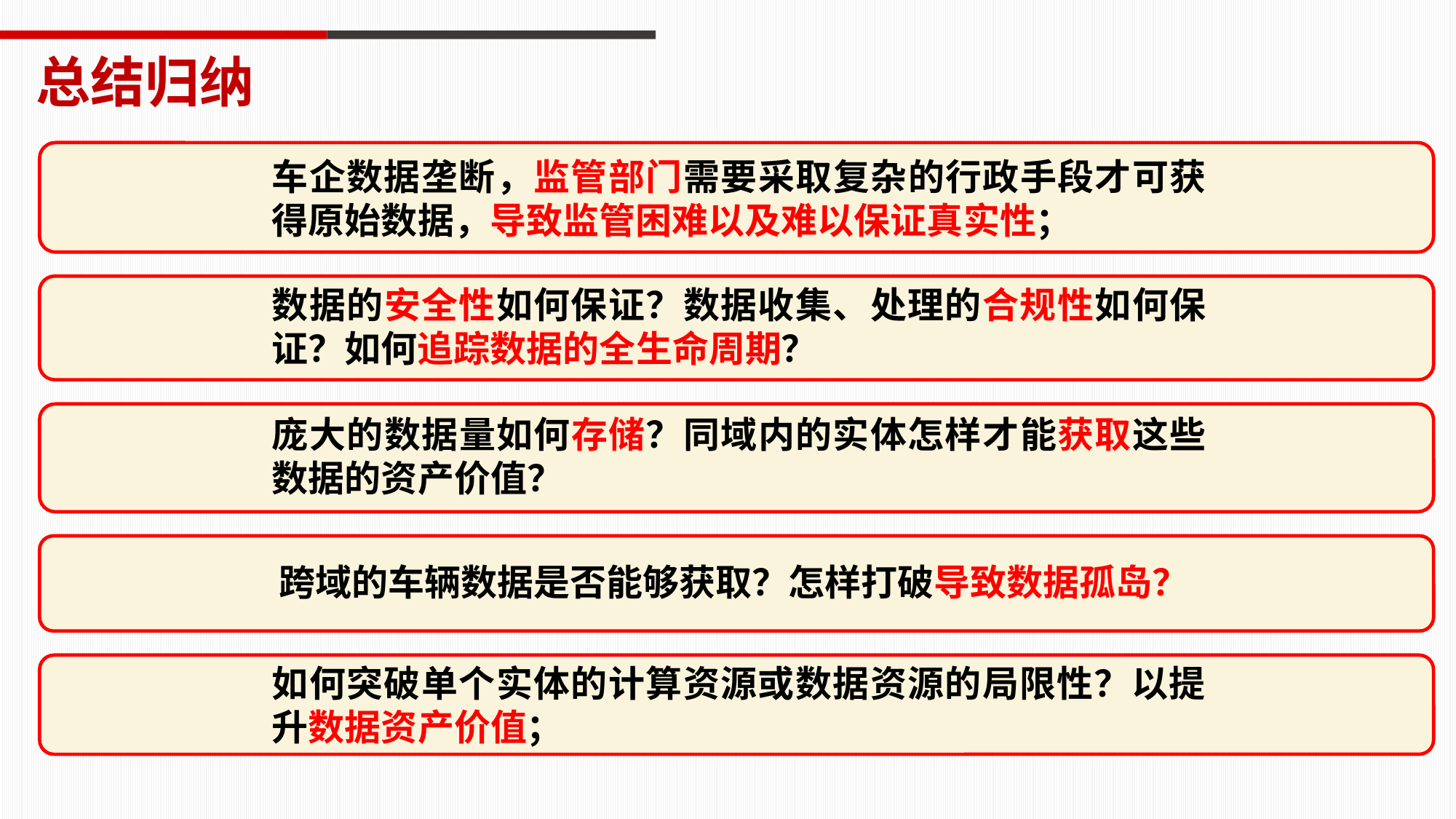

总结归纳

车企数据垄断，监管部门需要采取复杂的行政手段才可获得原始数据，导致监管困难以及难以保证真实性；

数据的安全性如何保证？数据收集、处理的合规性如何保证？如何追踪数据的全生命周期？

庞大的数据量如何存储？同域内的实体怎样才能获取这些数据的资产价值？

跨域的车辆数据是否能够获取？怎样打破导致数据孤岛？

如何突破单个实体的计算资源或数据资源的局限性？以提升数据资产价值；